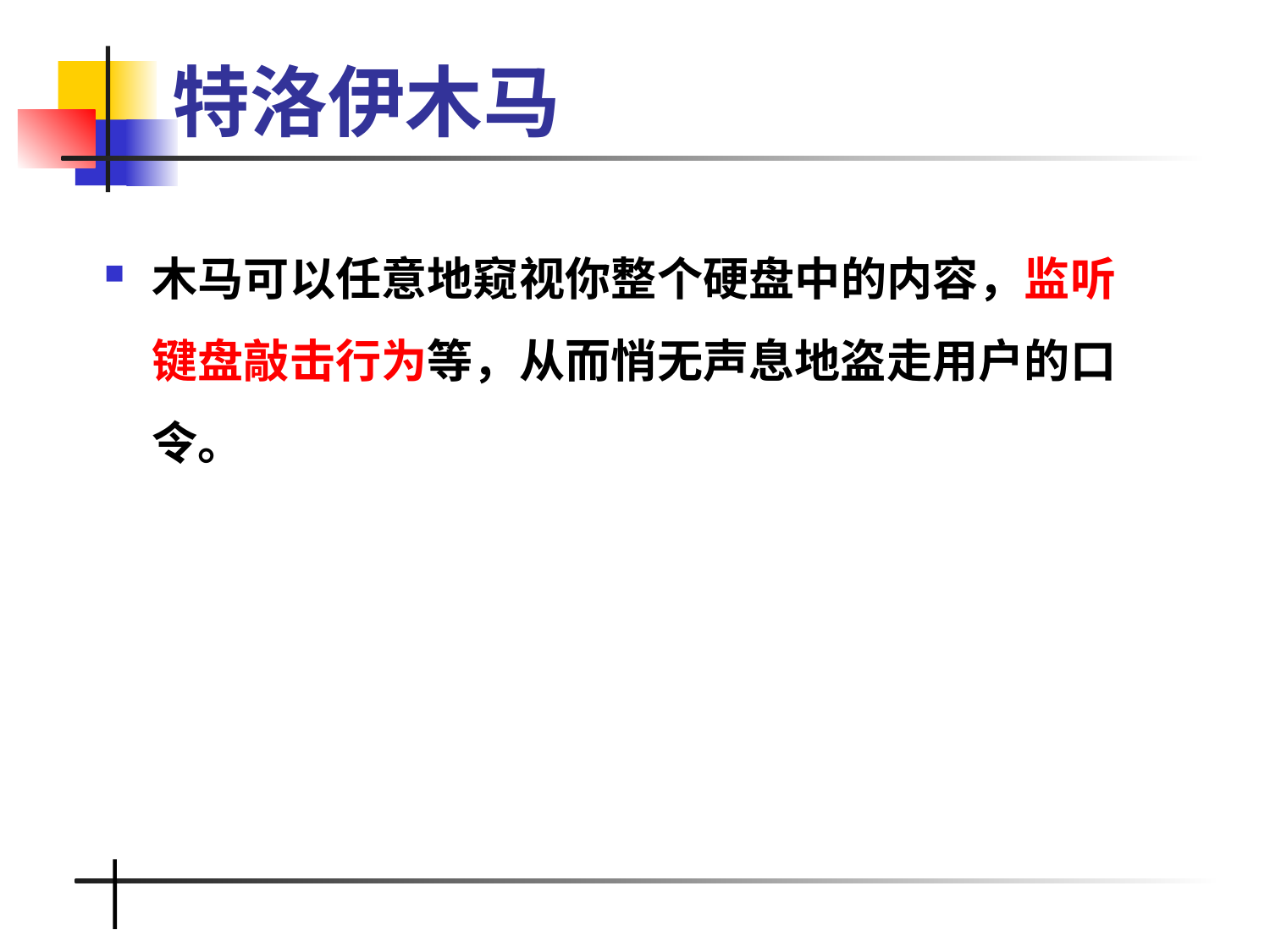

# 特洛伊木马
木马可以任意地窥视你整个硬盘中的内容，监听键盘敲击行为等，从而悄无声息地盗走用户的口令。